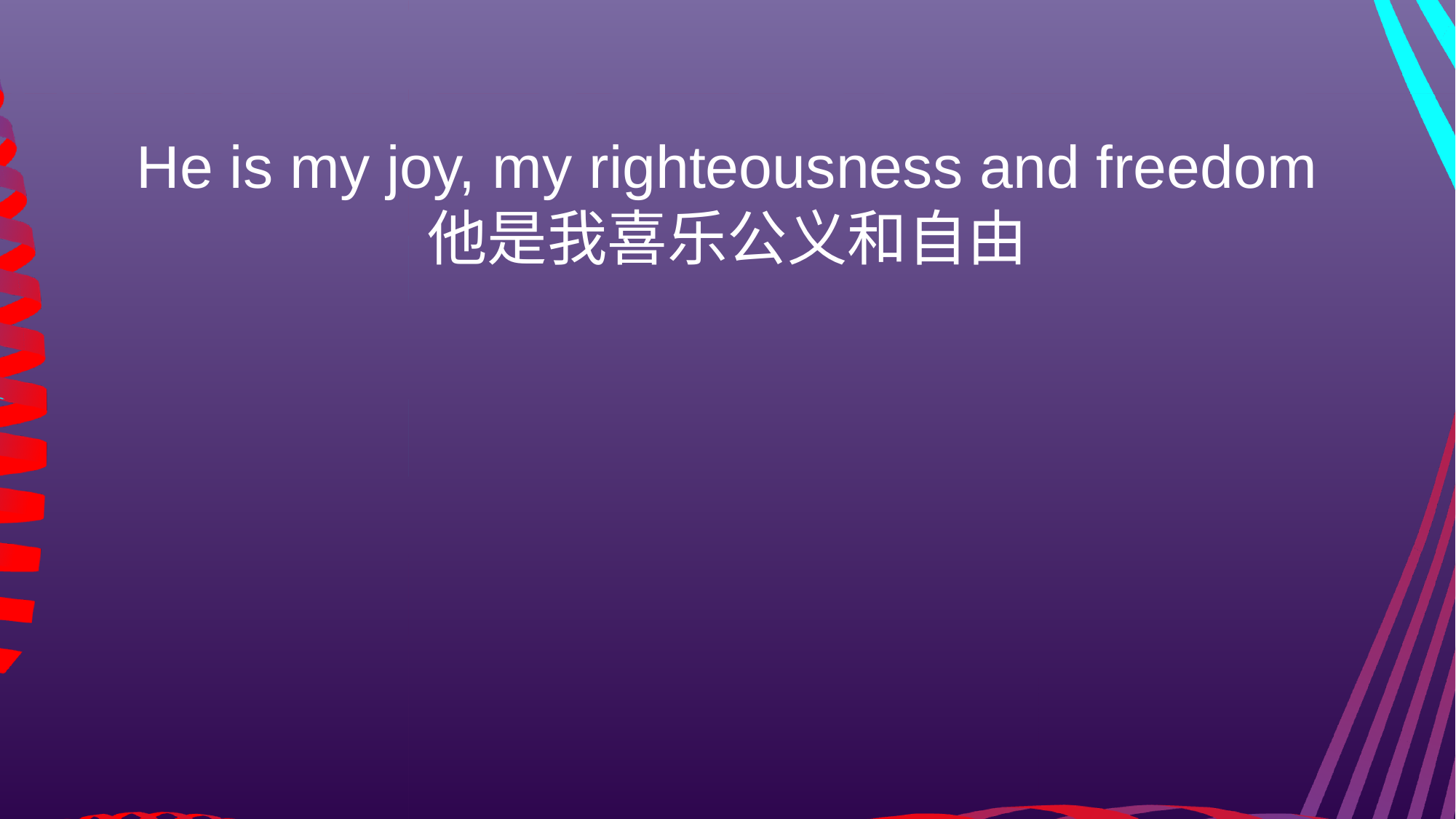

He is my joy, my righteousness and freedom
他是我喜乐公义和自由